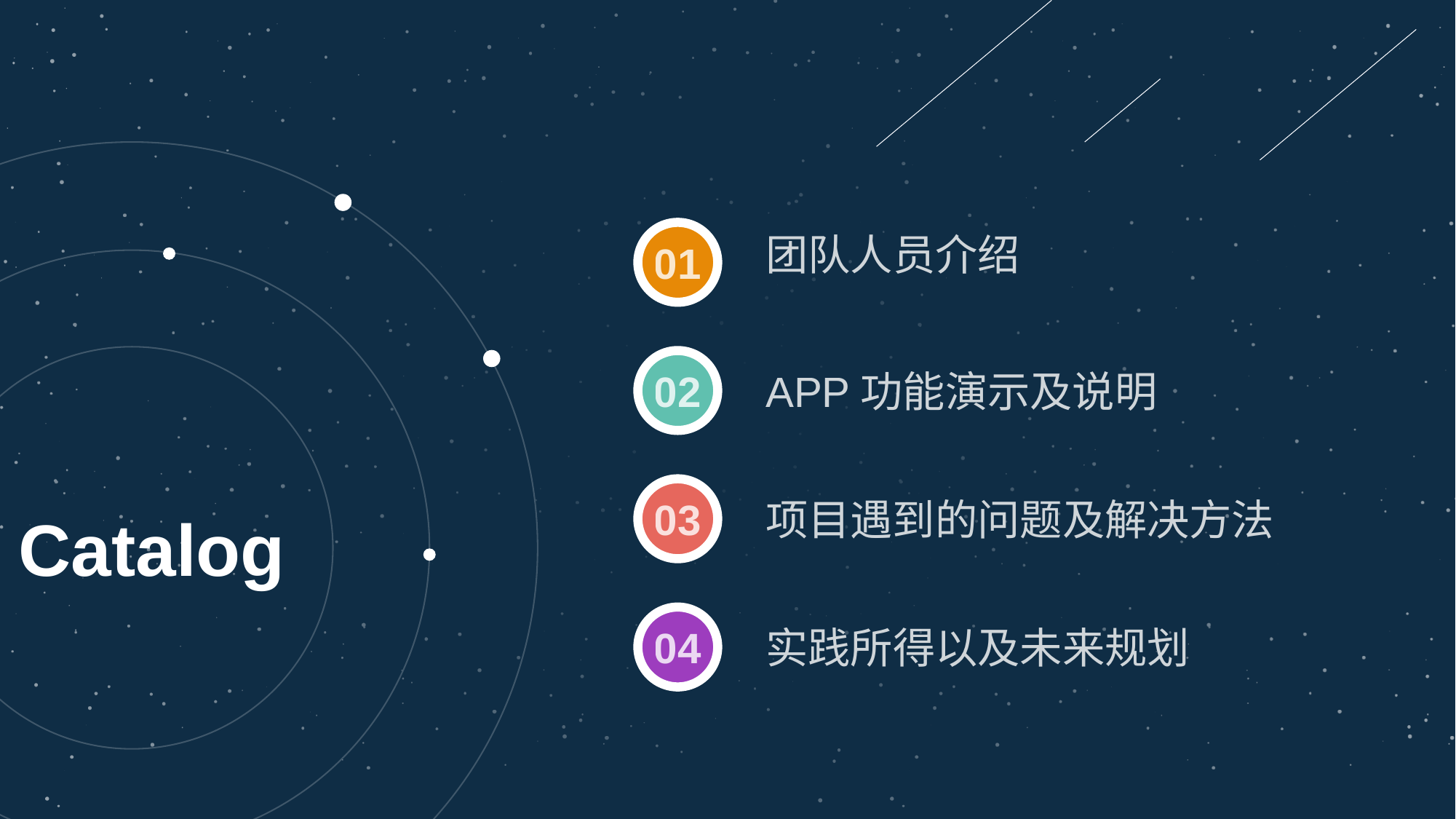

01
团队人员介绍

02
APP功能演示及说明

03
项目遇到的问题及解决方法
Catalog

04
实践所得以及未来规划